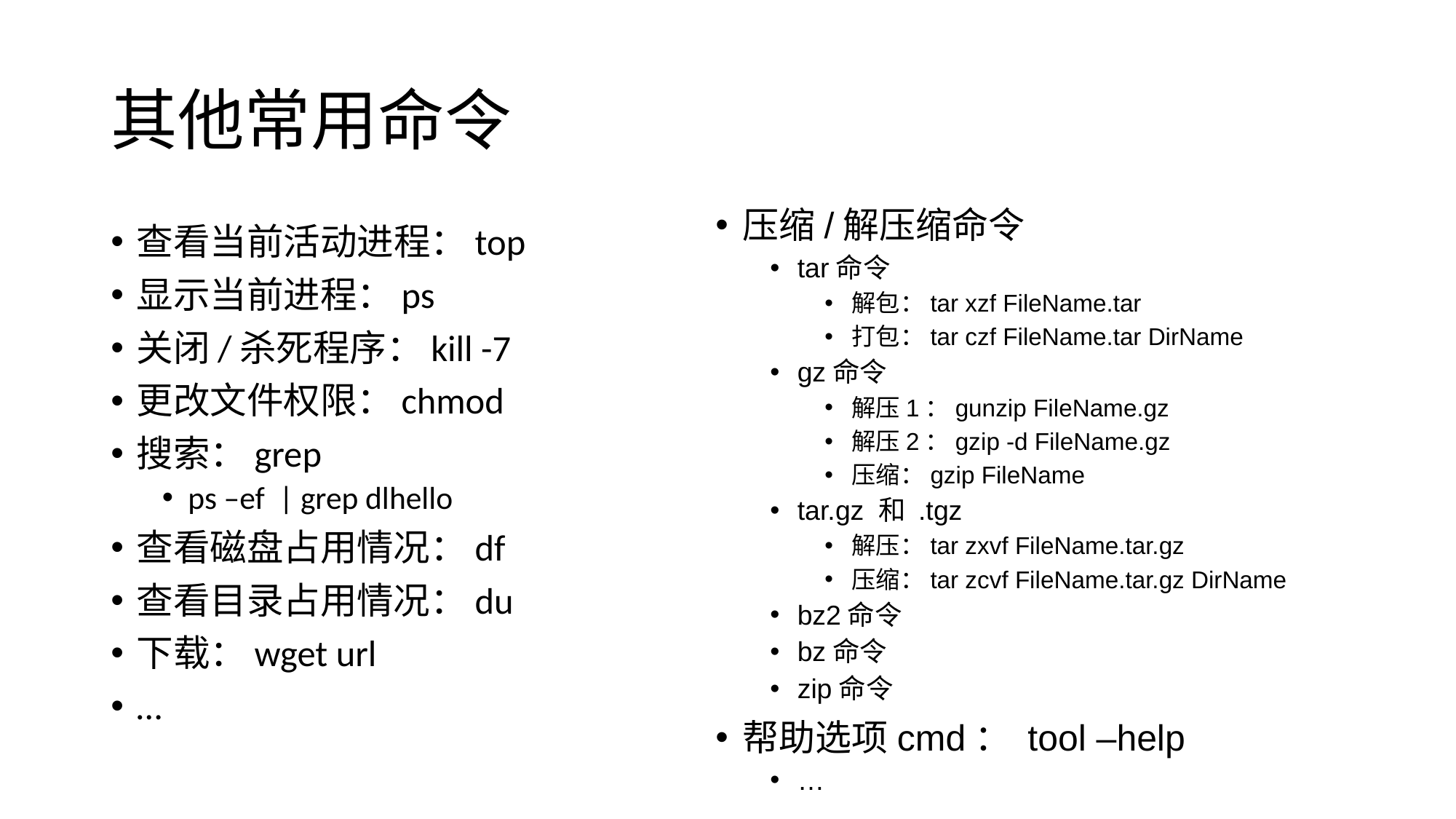

# 其他常用命令
压缩/解压缩命令
tar命令
解包：tar xzf FileName.tar
打包：tar czf FileName.tar DirName
gz命令
解压1：gunzip FileName.gz
解压2：gzip -d FileName.gz
压缩：gzip FileName
tar.gz 和 .tgz
解压：tar zxvf FileName.tar.gz
压缩：tar zcvf FileName.tar.gz DirName
bz2命令
bz命令
zip命令
帮助选项cmd： tool –help
…
查看当前活动进程：top
显示当前进程：ps
关闭/杀死程序：kill -7
更改文件权限：chmod
搜索：grep
ps –ef  | grep dlhello
查看磁盘占用情况：df
查看目录占用情况：du
下载：wget url
…